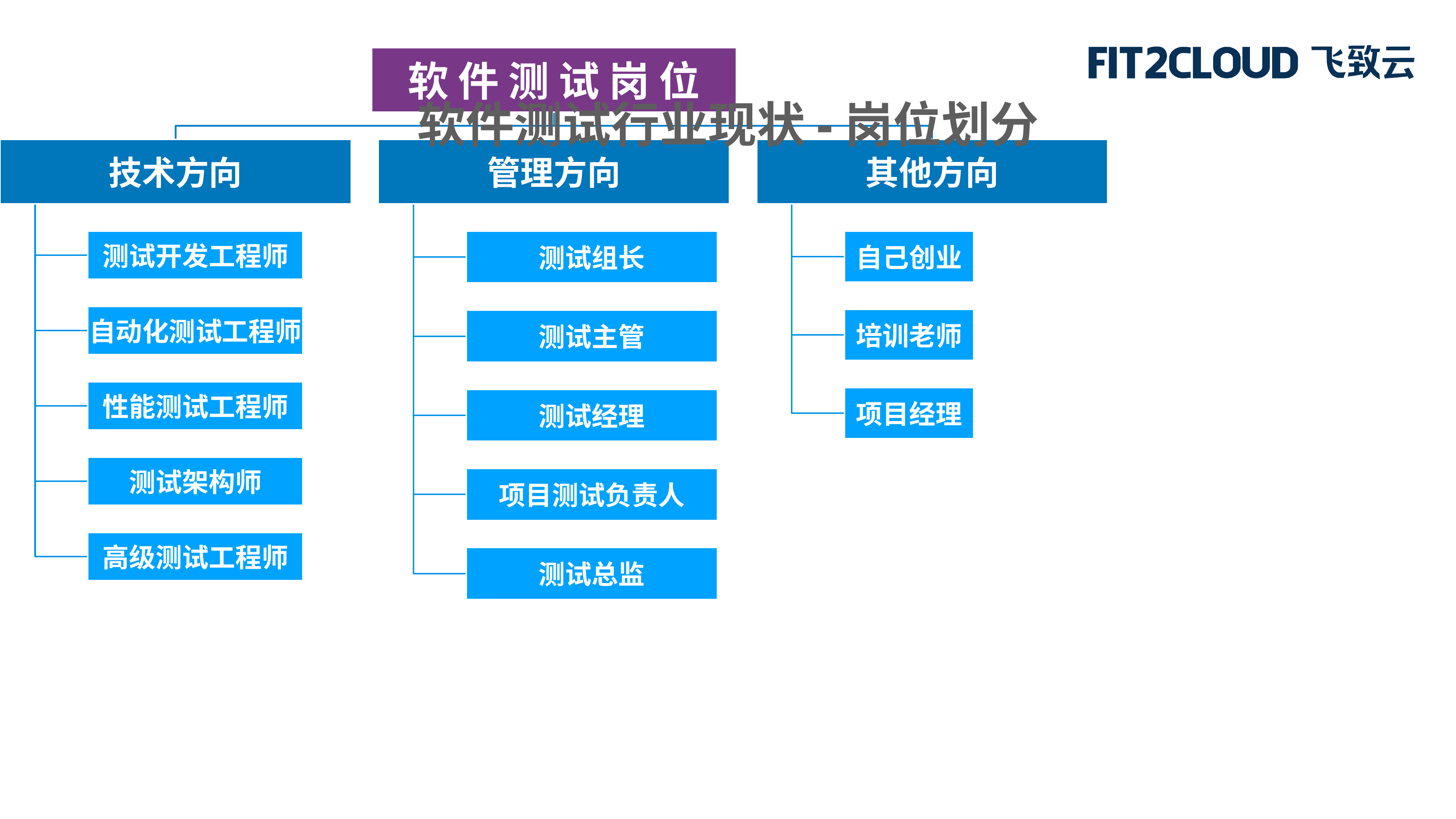

软件测试行业现状-岗位划分
软 件 测 试 岗 位
技术方向
测试开发工程师
自动化测试工程师
性能测试工程师
测试架构师
高级测试工程师
管理方向
测试组长
测试主管
测试经理
项目测试负责人
测试总监
其他方向
自己创业
培训老师
项目经理